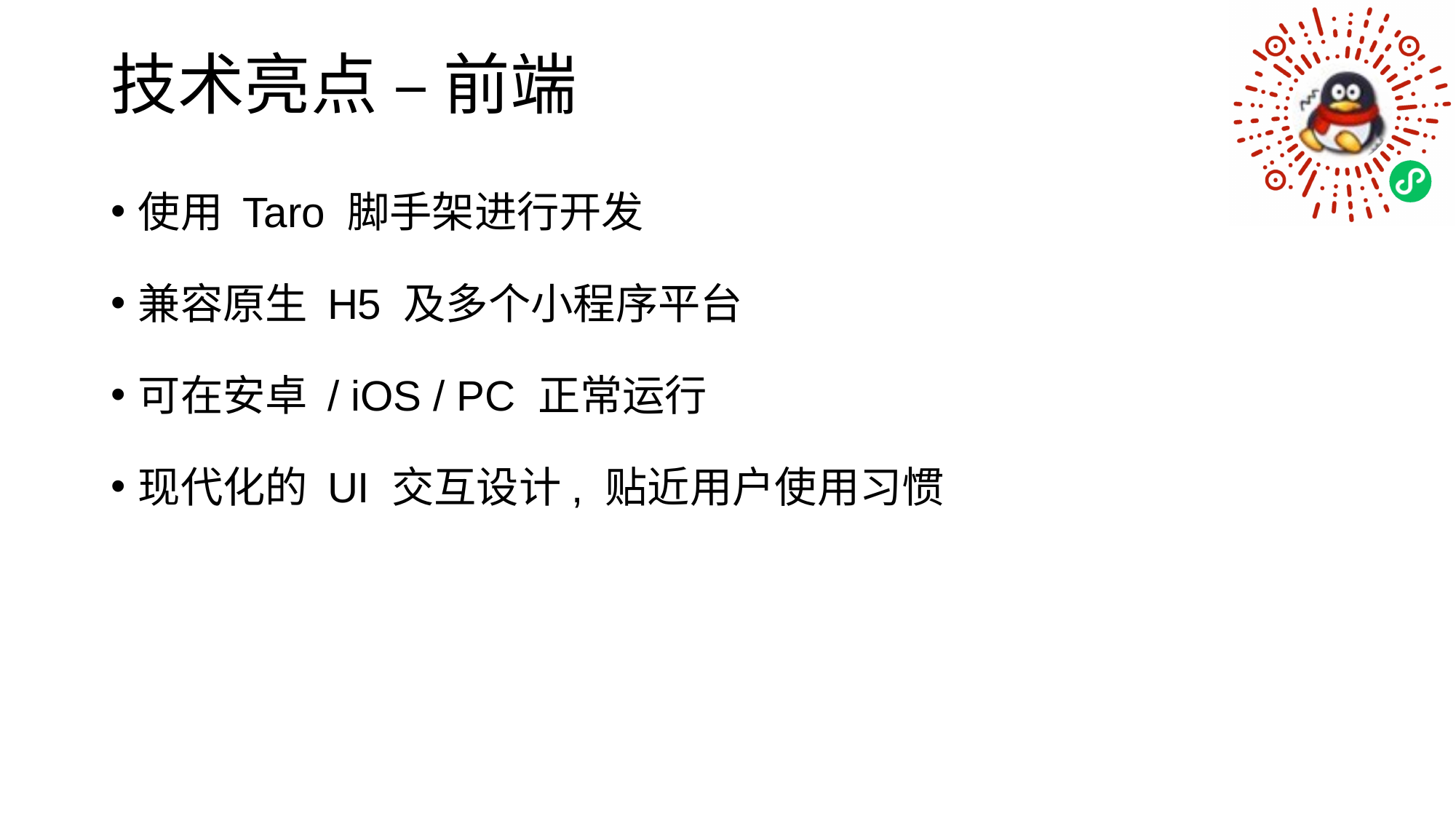

# 技术亮点 – 前端
使用 Taro 脚手架进行开发
兼容原生 H5 及多个小程序平台
可在安卓 / iOS / PC 正常运行
现代化的 UI 交互设计, 贴近用户使用习惯